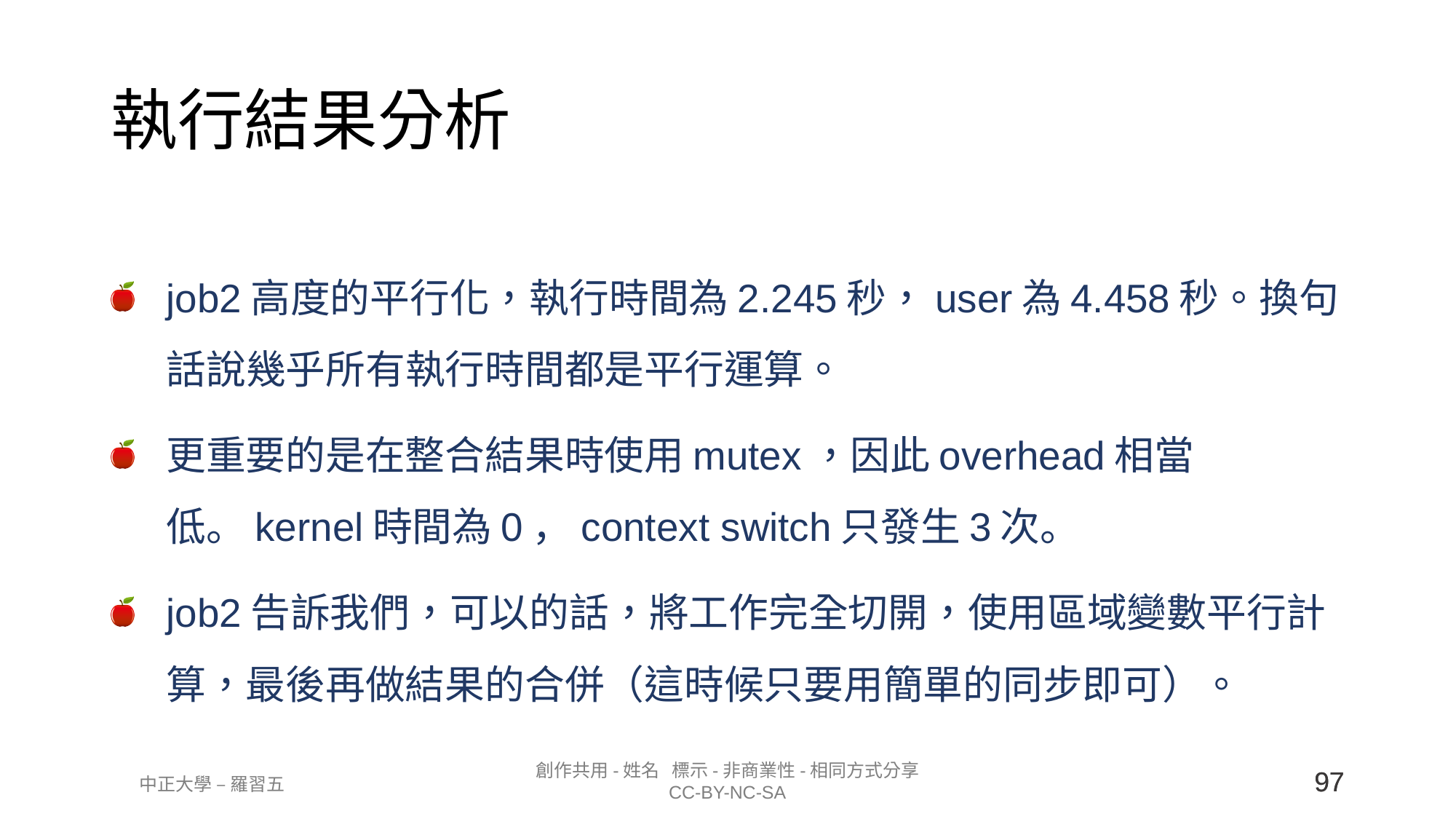

# 執行結果分析
job2高度的平行化，執行時間為2.245秒，user為4.458秒。換句話說幾乎所有執行時間都是平行運算。
更重要的是在整合結果時使用mutex，因此overhead相當低。kernel時間為0，context switch只發生3次。
job2告訴我們，可以的話，將工作完全切開，使用區域變數平行計算，最後再做結果的合併（這時候只要用簡單的同步即可）。